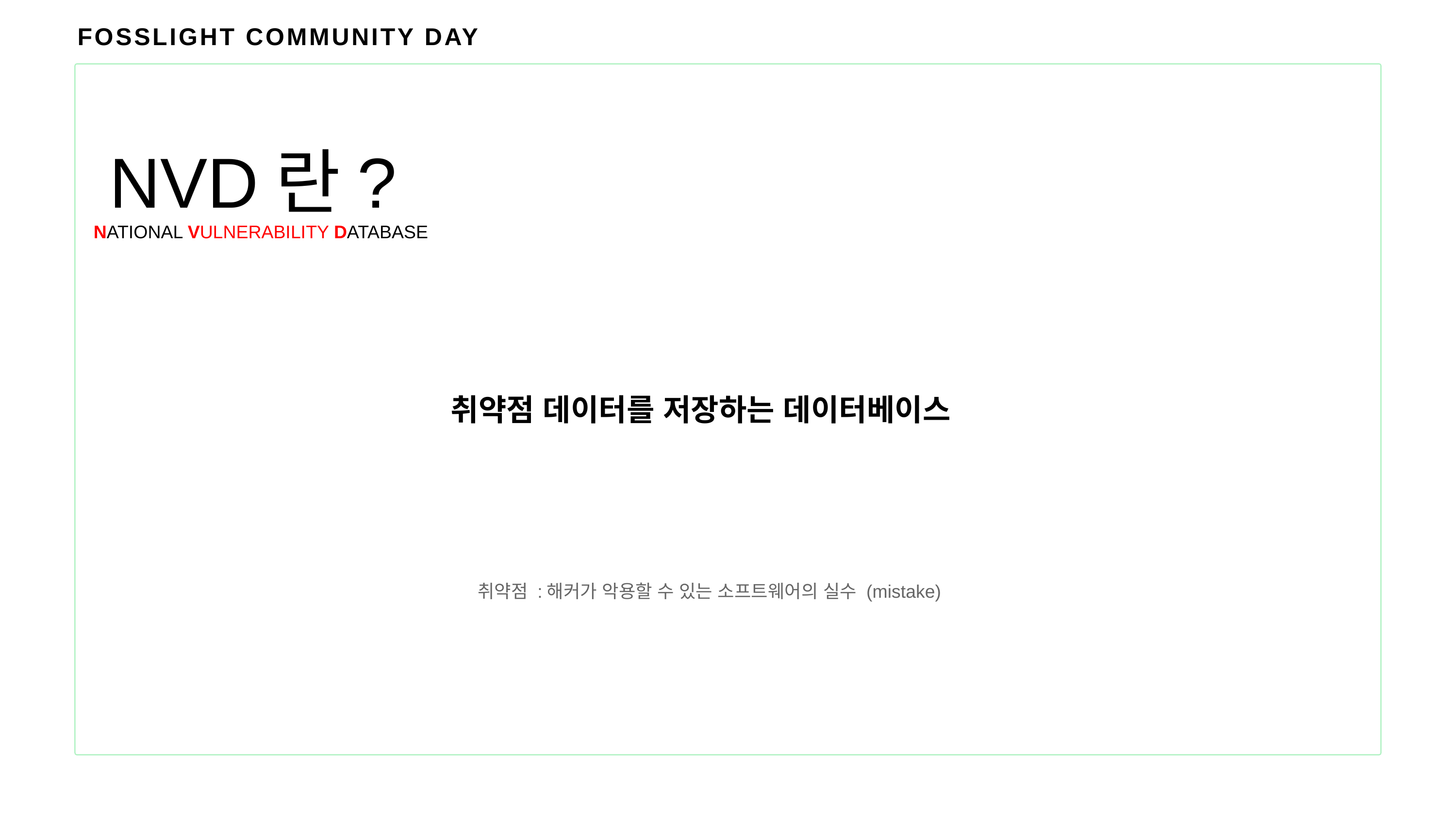

FOSSLIGHT COMMUNITY DAY
NVD란?

NATIONAL VULNERABILITY DATABASE
취약점 데이터를 저장하는 데이터베이스

취약점 :해커가 악용할 수 있는 소프트웨어의 실수 (mistake)